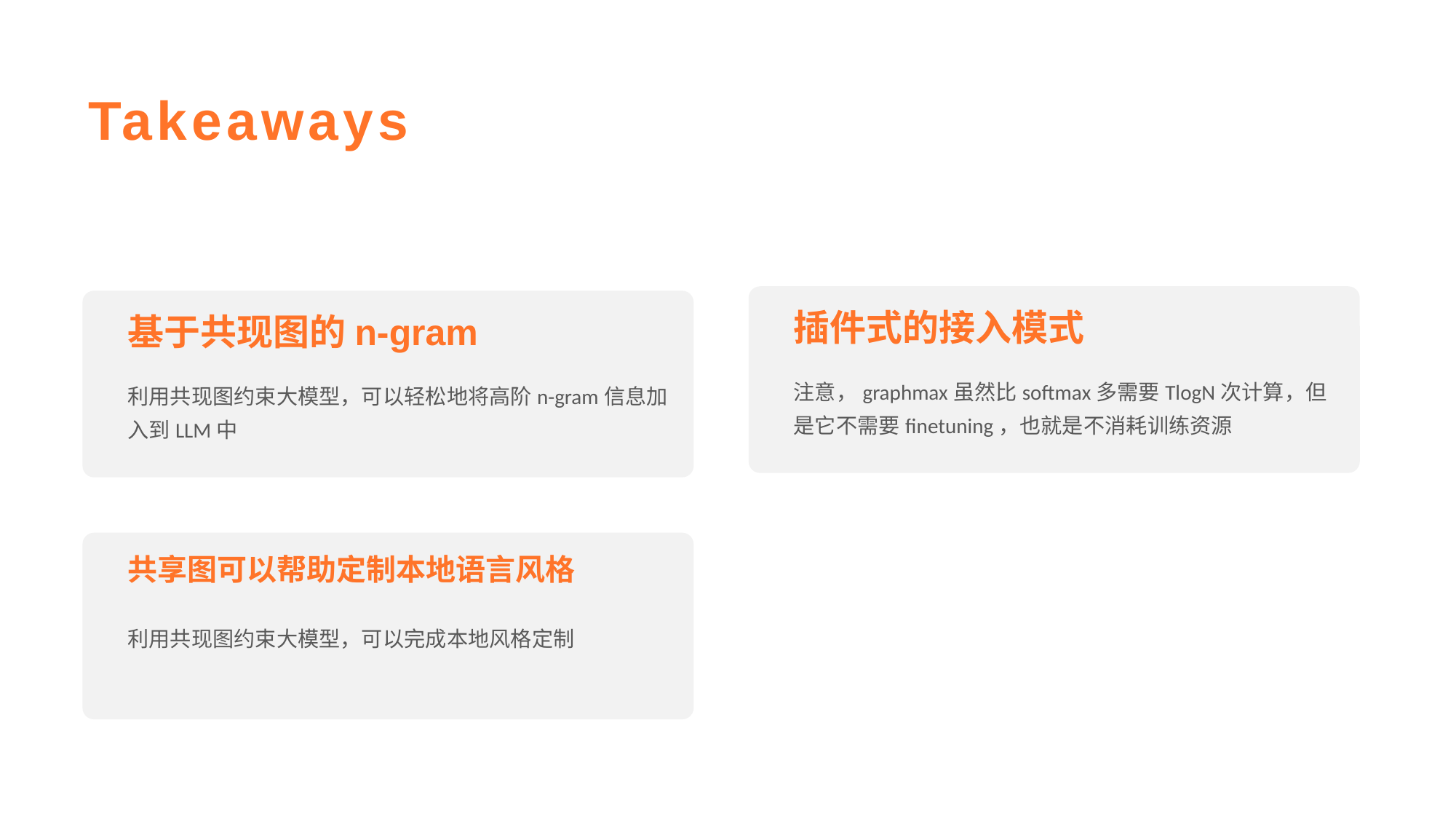

Takeaways

插件式的接入模式
基于共现图的n-gram
注意，graphmax虽然比softmax多需要TlogN次计算，但是它不需要finetuning，也就是不消耗训练资源
利用共现图约束大模型，可以轻松地将高阶n-gram信息加入到LLM中

共享图可以帮助定制本地语言风格
利用共现图约束大模型，可以完成本地风格定制